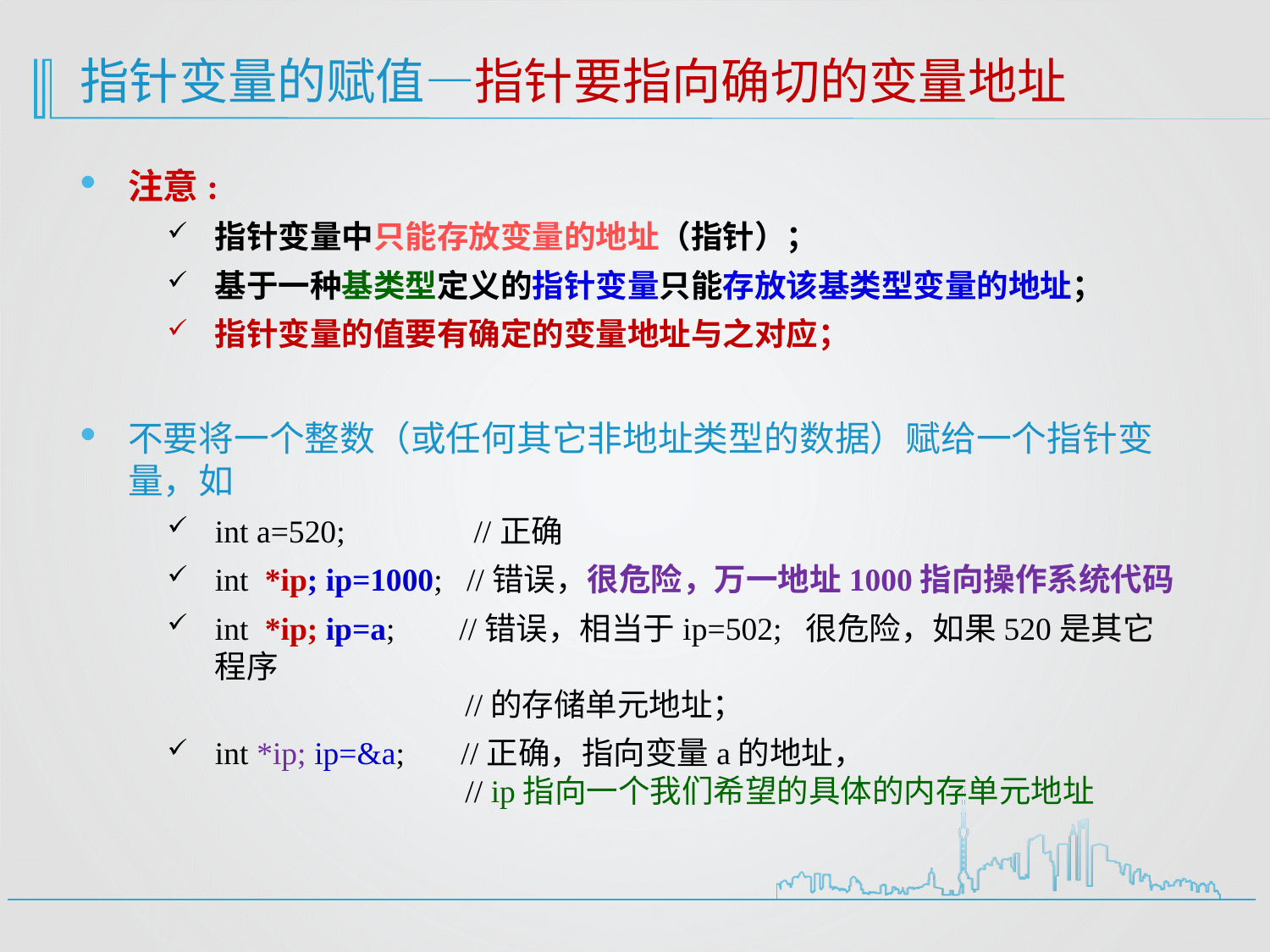

# 指针变量的赋值—指针要指向确切的变量地址
注意:
指针变量中只能存放变量的地址（指针）；
基于一种基类型定义的指针变量只能存放该基类型变量的地址；
指针变量的值要有确定的变量地址与之对应；

不要将一个整数（或任何其它非地址类型的数据）赋给一个指针变量，如
int a=520;                //正确
int  *ip; ip=1000;   //错误，很危险，万一地址1000指向操作系统代码
int  *ip; ip=a;        //错误，相当于ip=502;  很危险，如果520是其它程序
                                     //的存储单元地址；
int *ip; ip=&a;       //正确，指向变量a的地址，
                                     // ip指向一个我们希望的具体的内存单元地址